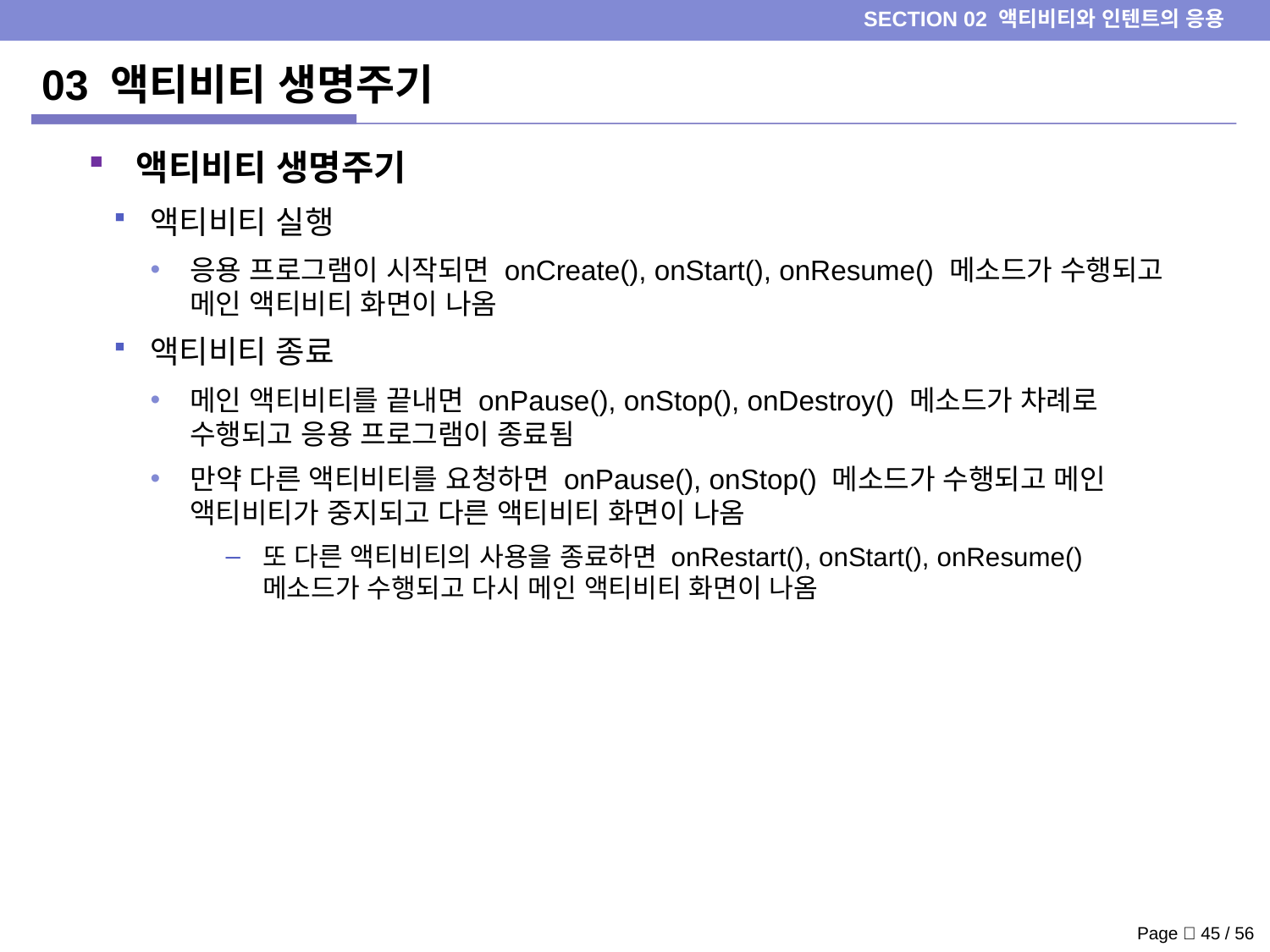

SECTION 02 액티비티와 인텐트의 응용
# 03 액티비티 생명주기
액티비티 생명주기
액티비티 실행
응용 프로그램이 시작되면 onCreate(), onStart(), onResume() 메소드가 수행되고 메인 액티비티 화면이 나옴
액티비티 종료
메인 액티비티를 끝내면 onPause(), onStop(), onDestroy() 메소드가 차례로 수행되고 응용 프로그램이 종료됨
만약 다른 액티비티를 요청하면 onPause(), onStop() 메소드가 수행되고 메인 액티비티가 중지되고 다른 액티비티 화면이 나옴
또 다른 액티비티의 사용을 종료하면 onRestart(), onStart(), onResume() 메소드가 수행되고 다시 메인 액티비티 화면이 나옴